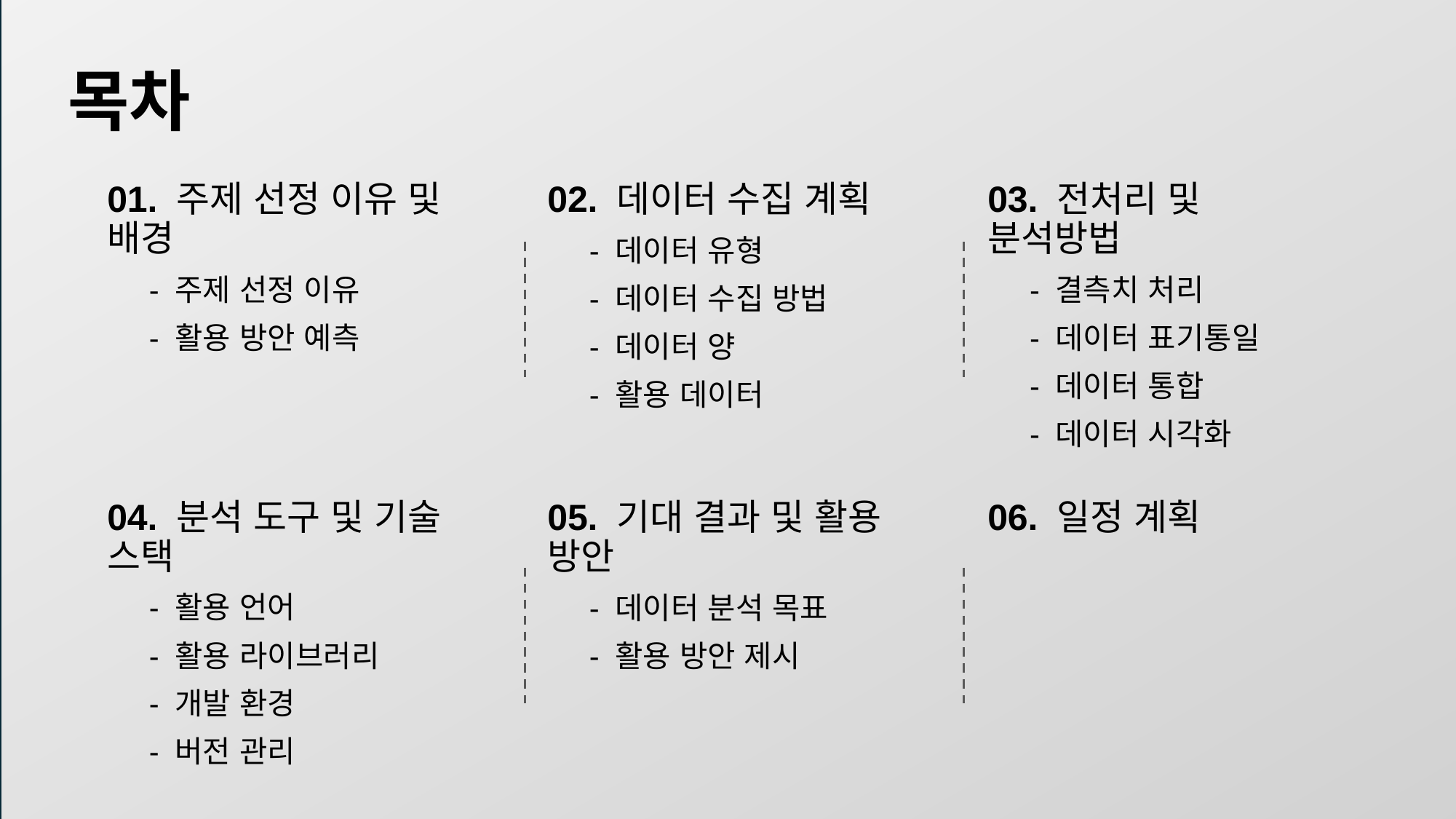

목차
01. 주제 선정 이유 및 배경
     - 주제 선정 이유
     - 활용 방안 예측

02. 데이터 수집 계획
     - 데이터 유형
     - 데이터 수집 방법
     - 데이터 양
     - 활용 데이터
03. 전처리 및 분석방법
     - 결측치 처리
     - 데이터 표기통일
     - 데이터 통합
     - 데이터 시각화
04. 분석 도구 및 기술 스택
     - 활용 언어
     - 활용 라이브러리
     - 개발 환경
     - 버전 관리
06. 일정 계획
05. 기대 결과 및 활용 방안
     - 데이터 분석 목표
     - 활용 방안 제시